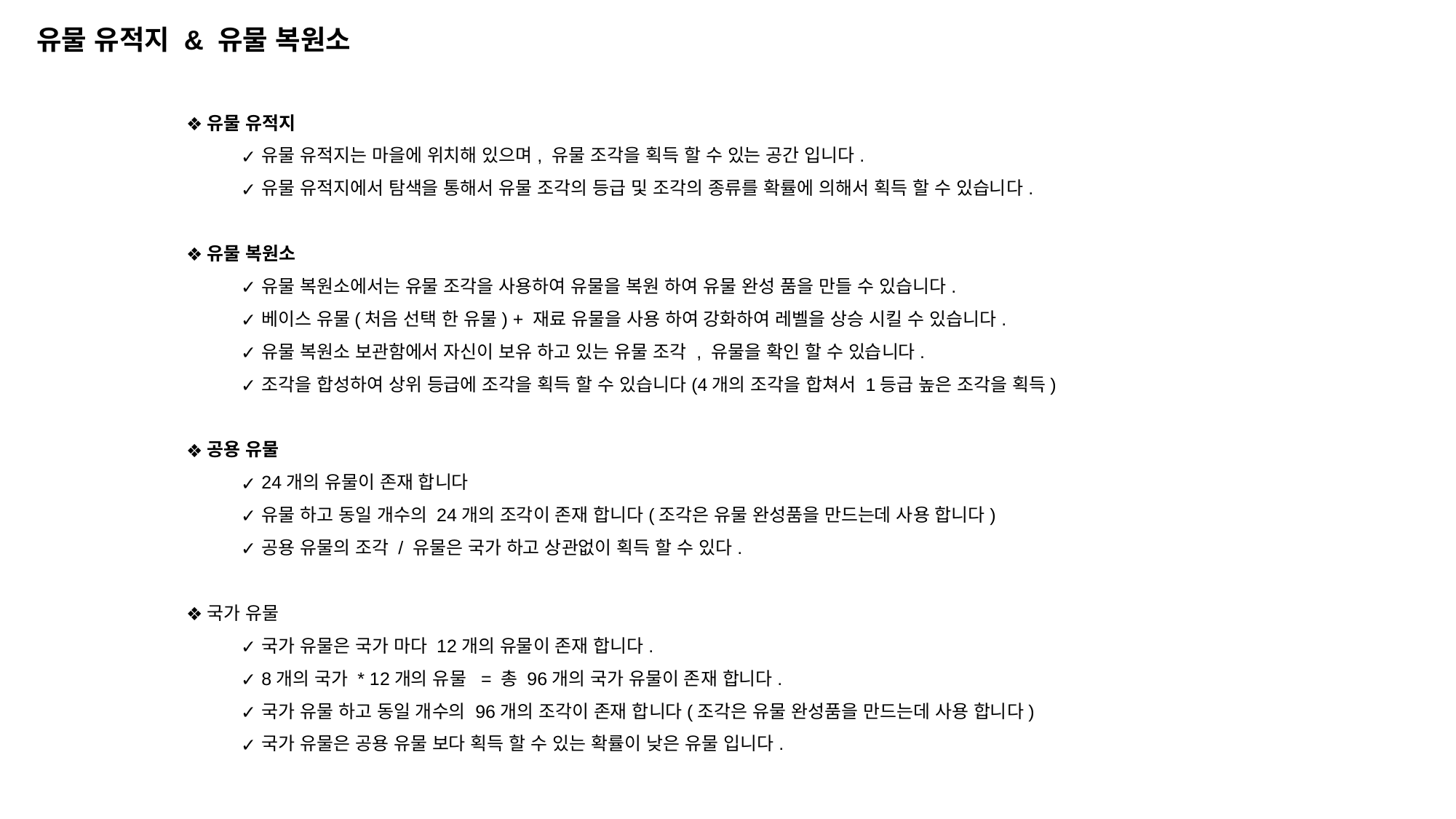

유물 유적지 & 유물 복원소

유물 유적지
유물 유적지는 마을에 위치해 있으며, 유물 조각을 획득 할 수 있는 공간 입니다.
유물 유적지에서 탐색을 통해서 유물 조각의 등급 및 조각의 종류를 확률에 의해서 획득 할 수 있습니다.

유물 복원소
유물 복원소에서는 유물 조각을 사용하여 유물을 복원 하여 유물 완성 품을 만들 수 있습니다.
베이스 유물(처음 선택 한 유물) + 재료 유물을 사용 하여 강화하여 레벨을 상승 시킬 수 있습니다.
유물 복원소 보관함에서 자신이 보유 하고 있는 유물 조각 , 유물을 확인 할 수 있습니다.
조각을 합성하여 상위 등급에 조각을 획득 할 수 있습니다(4개의 조각을 합쳐서 1등급 높은 조각을 획득)

공용 유물
24개의 유물이 존재 합니다
유물 하고 동일 개수의 24개의 조각이 존재 합니다(조각은 유물 완성품을 만드는데 사용 합니다)
공용 유물의 조각 / 유물은 국가 하고 상관없이 획득 할 수 있다.

국가 유물
국가 유물은 국가 마다 12개의 유물이 존재 합니다.
8개의 국가 * 12개의 유물  = 총 96개의 국가 유물이 존재 합니다.
국가 유물 하고 동일 개수의 96개의 조각이 존재 합니다(조각은 유물 완성품을 만드는데 사용 합니다)
국가 유물은 공용 유물 보다 획득 할 수 있는 확률이 낮은 유물 입니다.